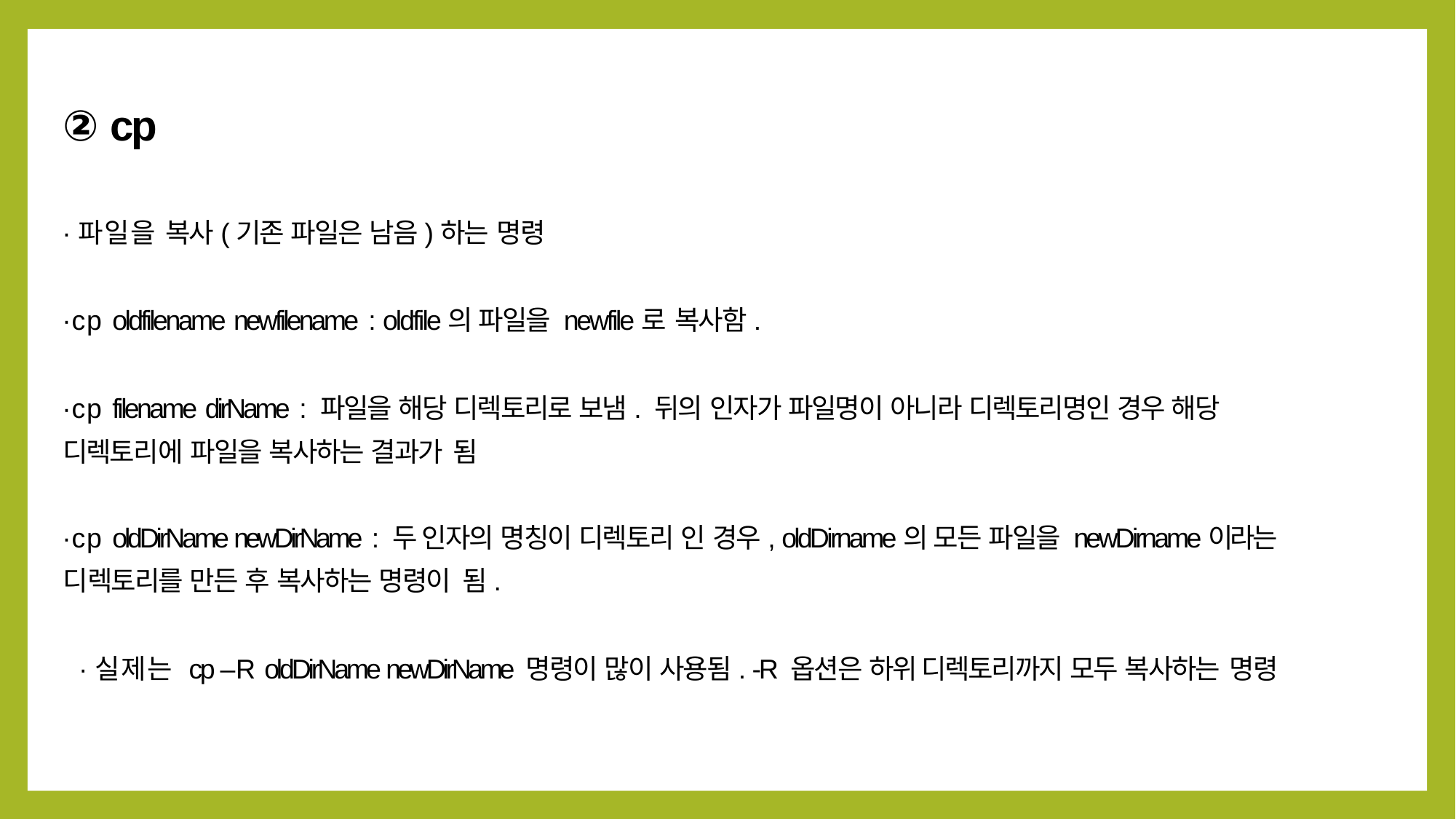

② cp

∙파일을 복사(기존 파일은 남음)하는 명령

∙cp oldfilename newfilename  : oldfile의 파일을 newfile로 복사함.

∙cp filename dirName  : 파일을 해당 디렉토리로 보냄. 뒤의 인자가 파일명이 아니라 디렉토리명인 경우 해당
디렉토리에 파일을 복사하는 결과가 됨

∙cp oldDirName newDirName  : 두 인자의 명칭이 디렉토리 인 경우, oldDirname의 모든 파일을 newDirname이라는
디렉토리를 만든 후 복사하는 명령이 됨.

∙실제는 cp –R oldDirName newDirName 명령이 많이 사용됨. -R 옵션은 하위 디렉토리까지 모두 복사하는 명령